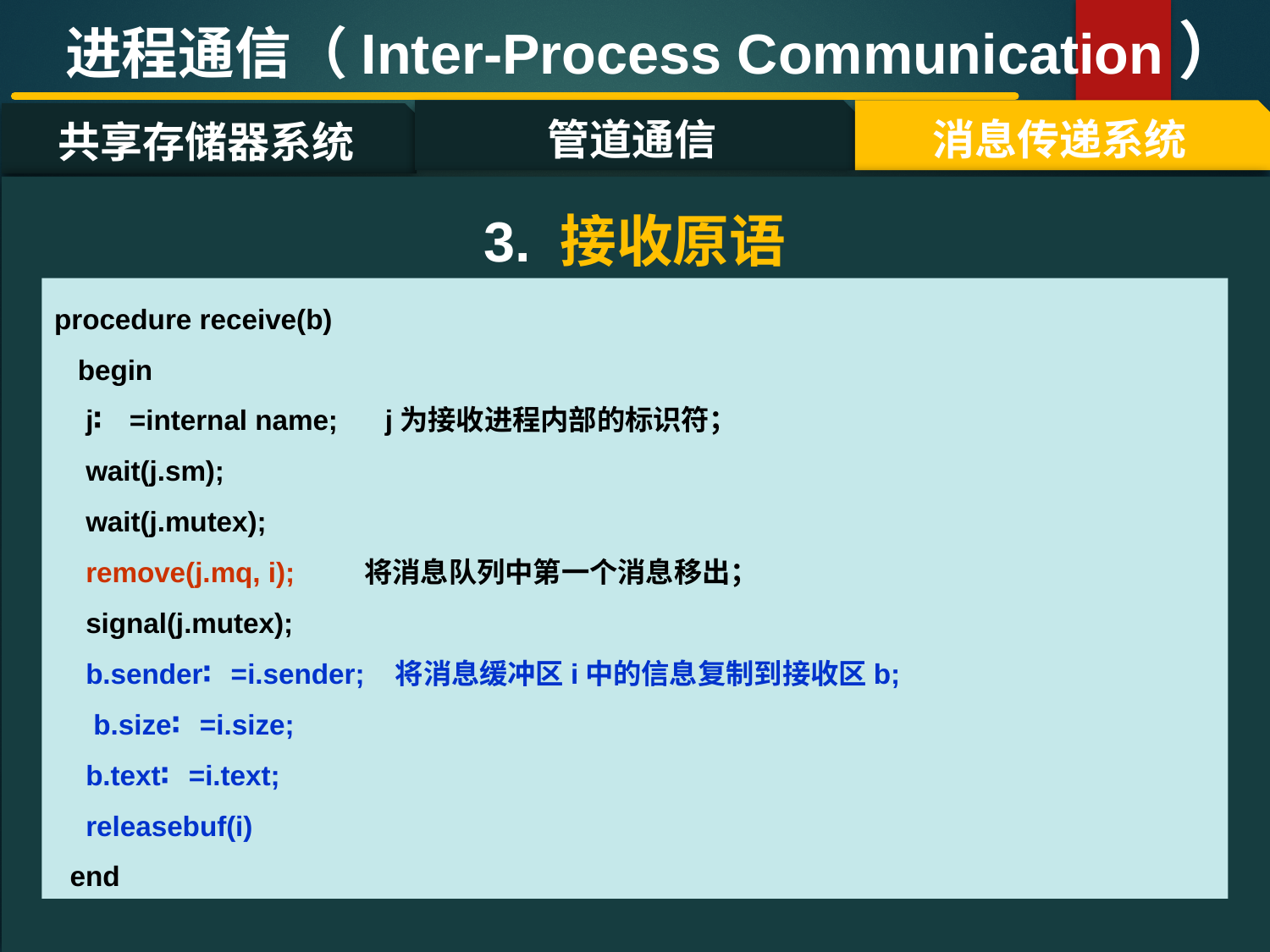

进程通信（Inter-Process Communication）
管道通信
消息传递系统
共享存储器系统
#
3. 接收原语
procedure receive(b)
   begin
    j∶ =internal name;      j为接收进程内部的标识符；
    wait(j.sm);
    wait(j.mutex);
    remove(j.mq, i);        将消息队列中第一个消息移出；
    signal(j.mutex);
    b.sender∶=i.sender;   将消息缓冲区i中的信息复制到接收区b;
     b.size∶=i.size;
    b.text∶=i.text;
    releasebuf(i)
  end